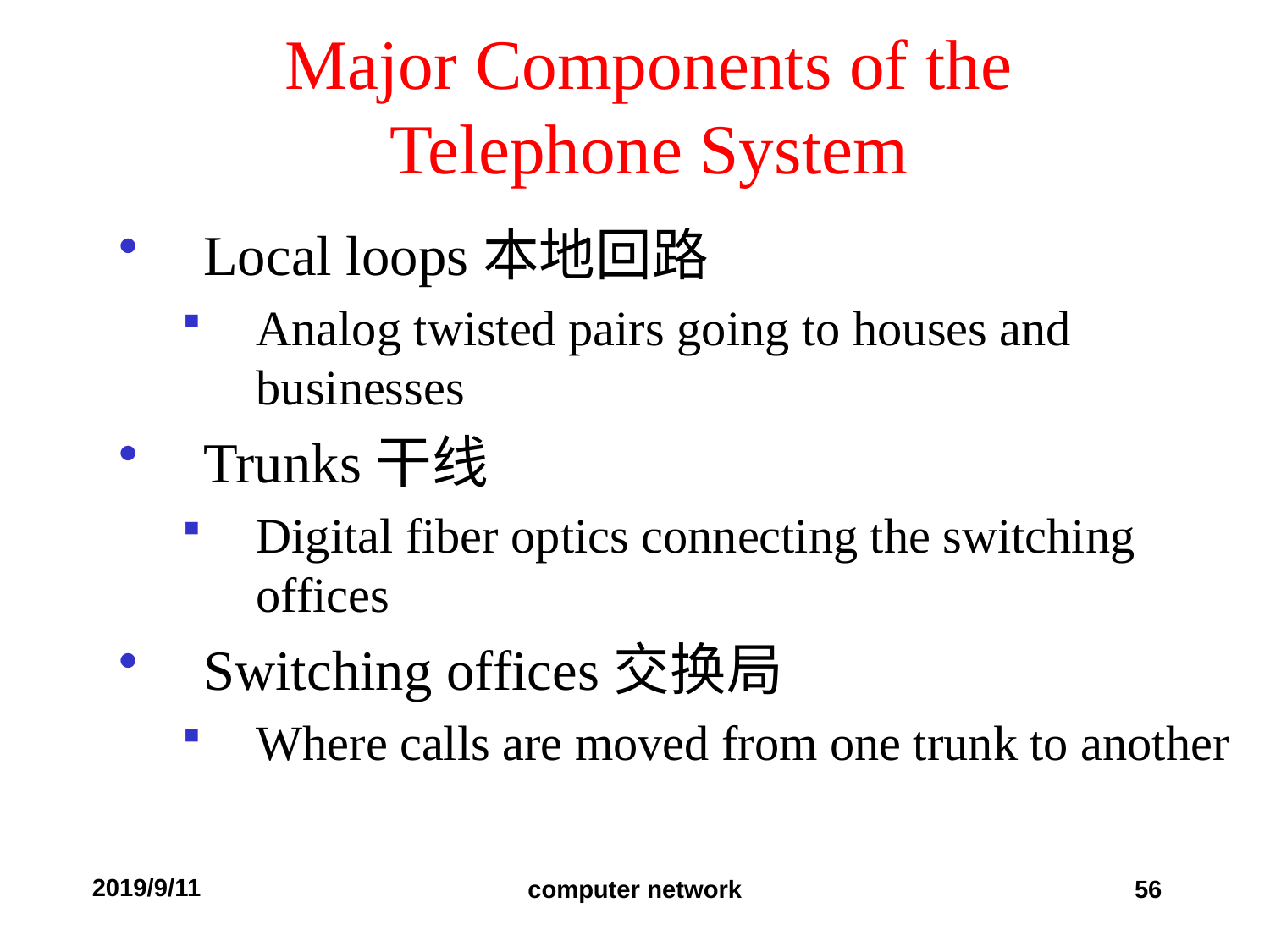

# Major Components of the Telephone System
Local loops本地回路
Analog twisted pairs going to houses and businesses
Trunks干线
Digital fiber optics connecting the switching offices
Switching offices交换局
Where calls are moved from one trunk to another
2019/9/11
computer network
56